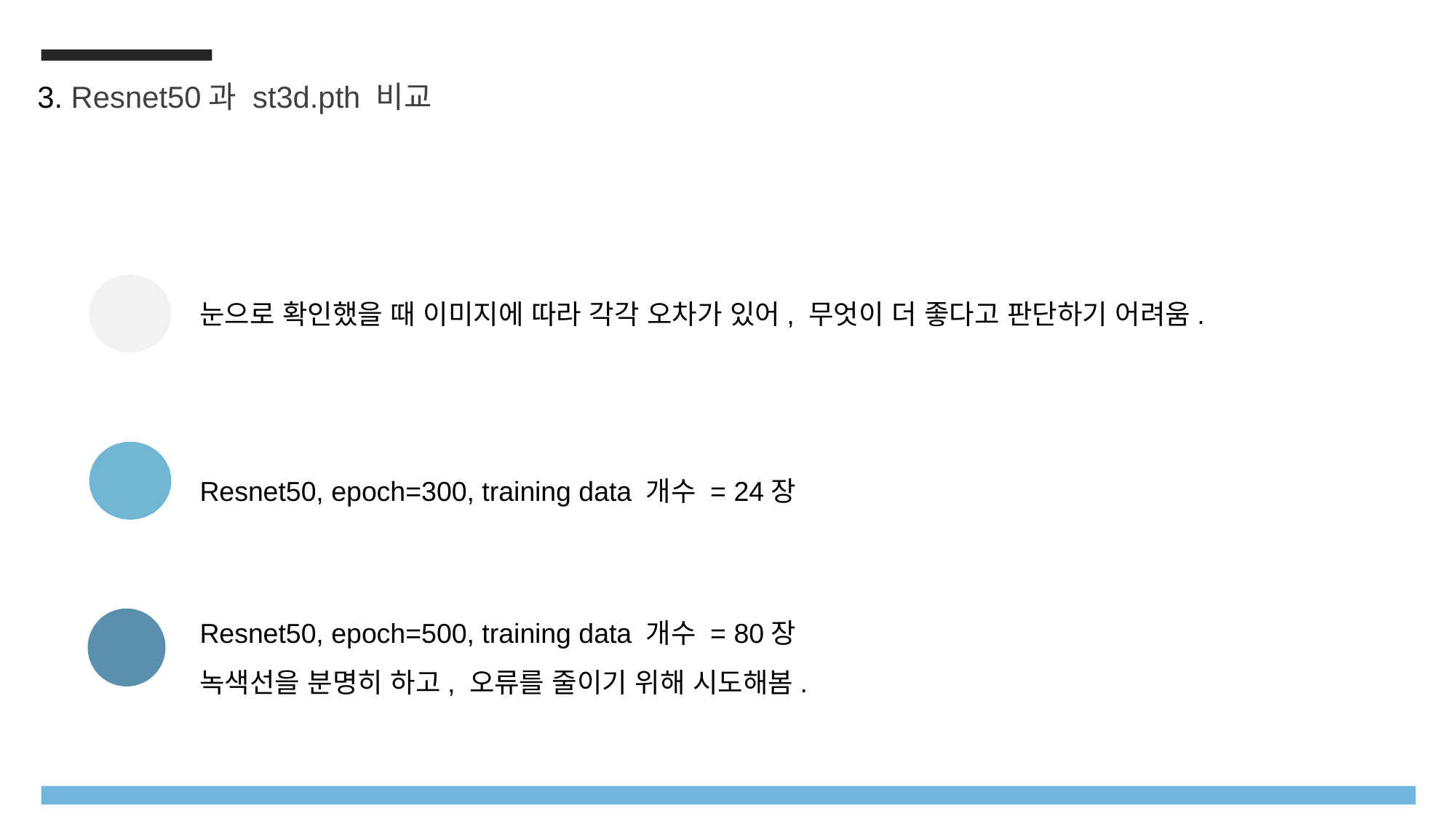

3. Resnet50과 st3d.pth 비교

눈으로 확인했을 때 이미지에 따라 각각 오차가 있어, 무엇이 더 좋다고 판단하기 어려움.

Resnet50, epoch=300, training data 개수 = 24장
Resnet50, epoch=500, training data 개수 = 80장
녹색선을 분명히 하고, 오류를 줄이기 위해 시도해봄.